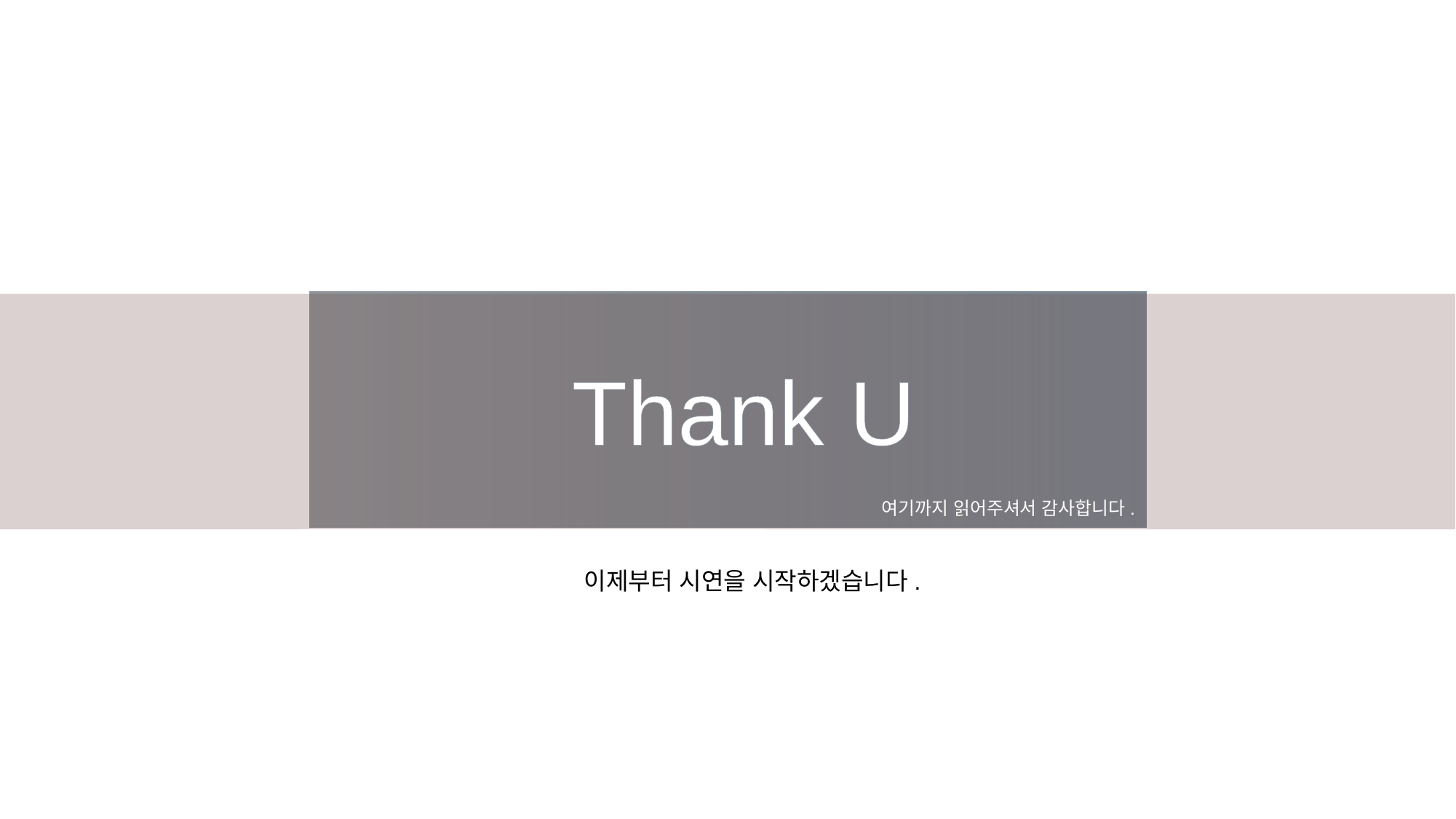

Thank U
여기까지 읽어주셔서 감사합니다.
정성스레 작성하였습니다. 진심이 전해지기를 바래봅니다. :)

이제부터 시연을 시작하겠습니다.